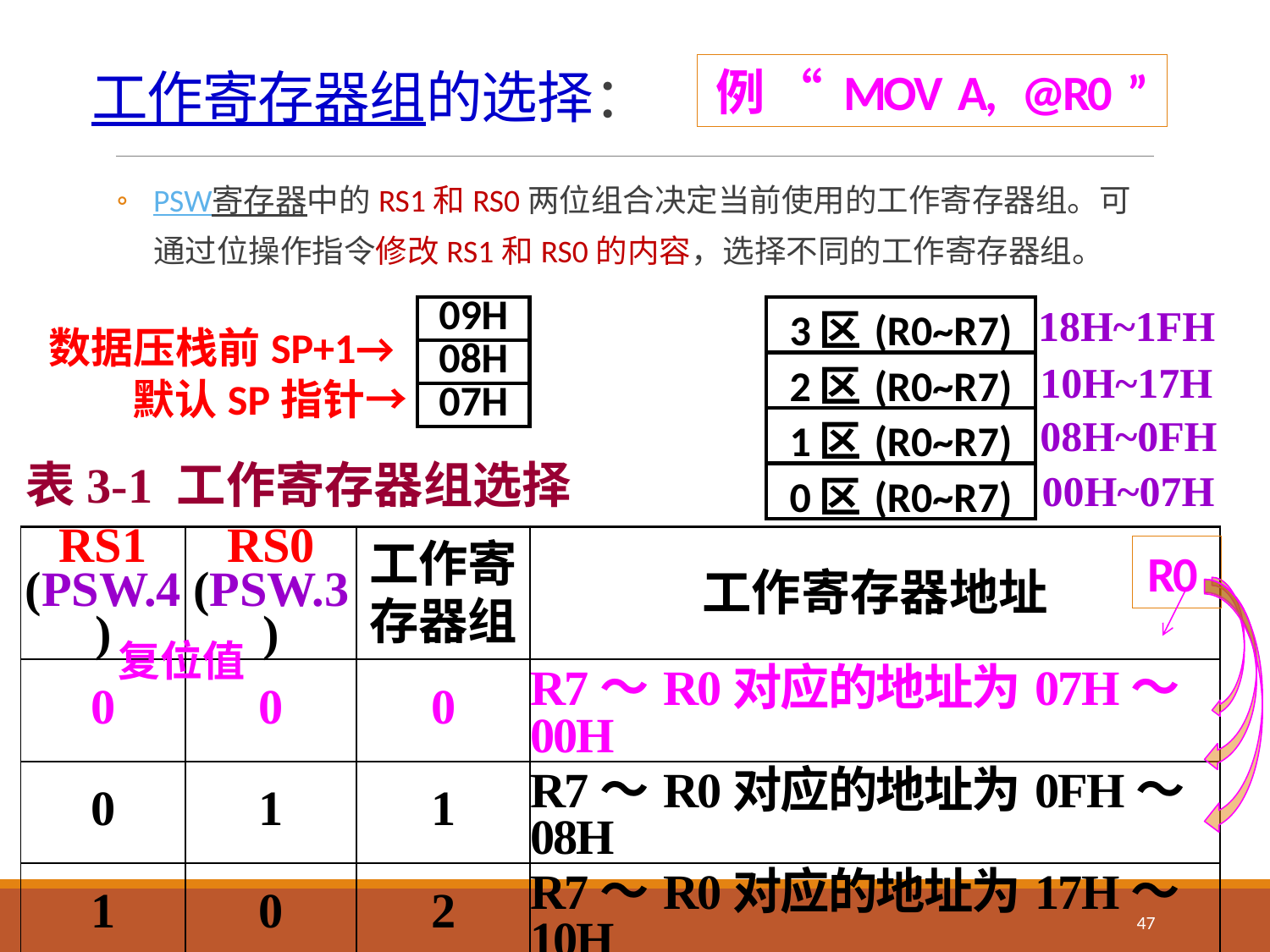

例 “ MOV  A,   @R0  ”
# 工作寄存器组的选择：
PSW寄存器中的RS1和RS0两位组合决定当前使用的工作寄存器组。可通过位操作指令修改RS1和RS0的内容，选择不同的工作寄存器组。
| 09H |
| --- |
| 08H |
| 07H |
| 3区(R0~R7) |
| --- |
| 2区(R0~R7) |
| 1区(R0~R7) |
| 0区(R0~R7) |
18H~1FH
10H~17H
08H~0FH
00H~07H
数据压栈前SP+1→
默认SP指针→
表3-1 工作寄存器组选择
| RS1 (PSW.4) | RS0 (PSW.3) | 工作寄存器组 | 工作寄存器地址 |
| --- | --- | --- | --- |
| 0 | 0 | 0 | R7～R0对应的地址为07H～00H |
| 0 | 1 | 1 | R7～R0对应的地址为0FH～08H |
| 1 | 0 | 2 | R7～R0对应的地址为17H～10H |
| 1 | 1 | 3 | R7～R0对应的地址为1FH～18H |
R0

复位值
47